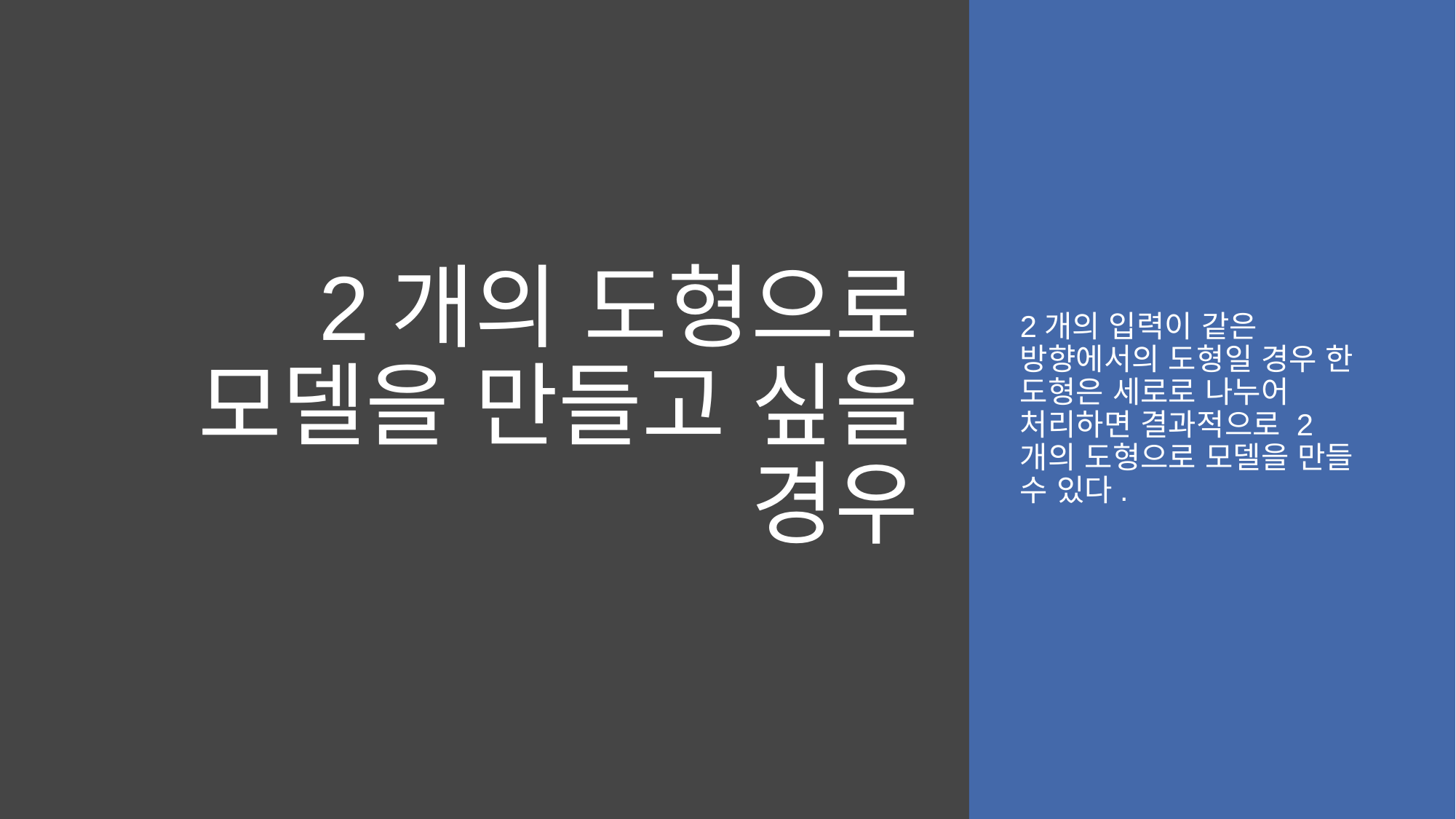

# 2개의 도형으로 모델을 만들고 싶을 경우
2개의 입력이 같은 방향에서의 도형일 경우 한 도형은 세로로 나누어 처리하면 결과적으로 2개의 도형으로 모델을 만들 수 있다.